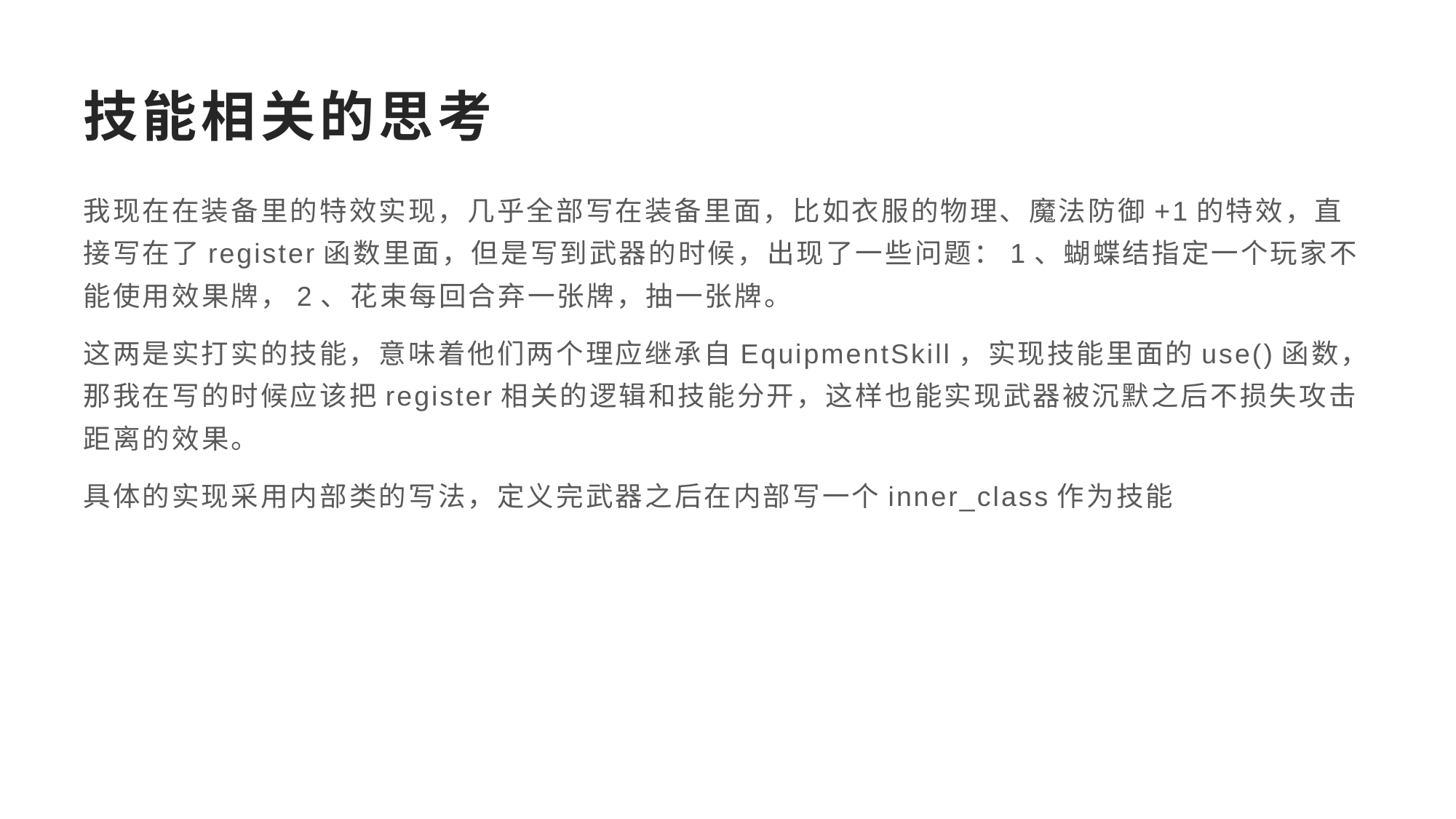

# 技能相关的思考
我现在在装备里的特效实现，几乎全部写在装备里面，比如衣服的物理、魔法防御+1的特效，直接写在了register函数里面，但是写到武器的时候，出现了一些问题：1、蝴蝶结指定一个玩家不能使用效果牌，2、花束每回合弃一张牌，抽一张牌。
这两是实打实的技能，意味着他们两个理应继承自EquipmentSkill，实现技能里面的use()函数，那我在写的时候应该把register相关的逻辑和技能分开，这样也能实现武器被沉默之后不损失攻击距离的效果。
具体的实现采用内部类的写法，定义完武器之后在内部写一个inner_class作为技能